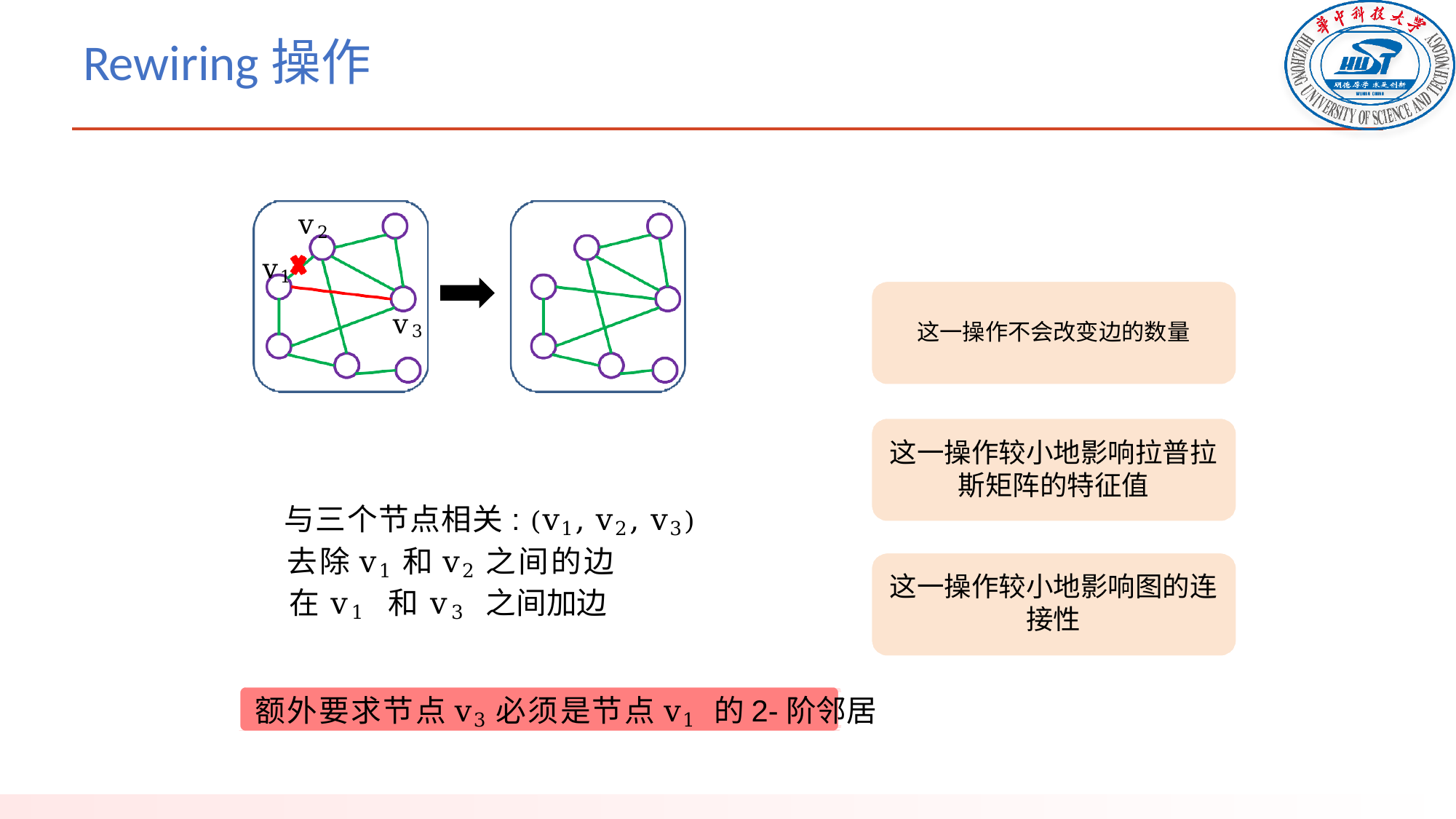

# Rewiring操作

v2
v1

v3
这一操作不会改变边的数量

这一操作较小地影响拉普拉斯矩阵的特征值
  与三个节点相关: (v1, v2, v3)
  去除v1和v2之间的边
  在v1 和v3 之间加边

这一操作较小地影响图的连接性

额外要求节点v3必须是节点v1 的2-阶邻居